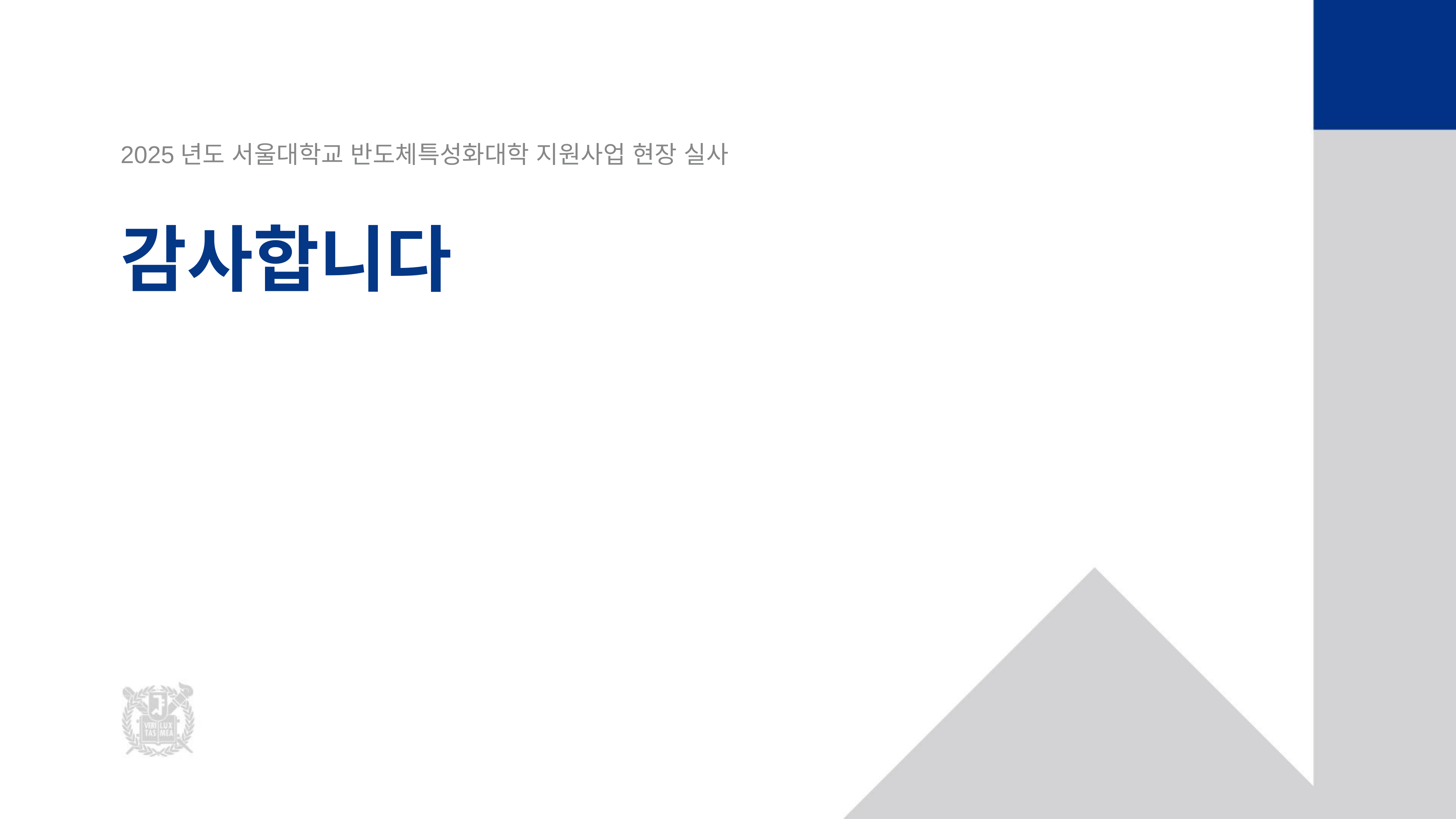

2025년도 서울대학교 반도체특성화대학 지원사업 현장 실사
# 감사합니다